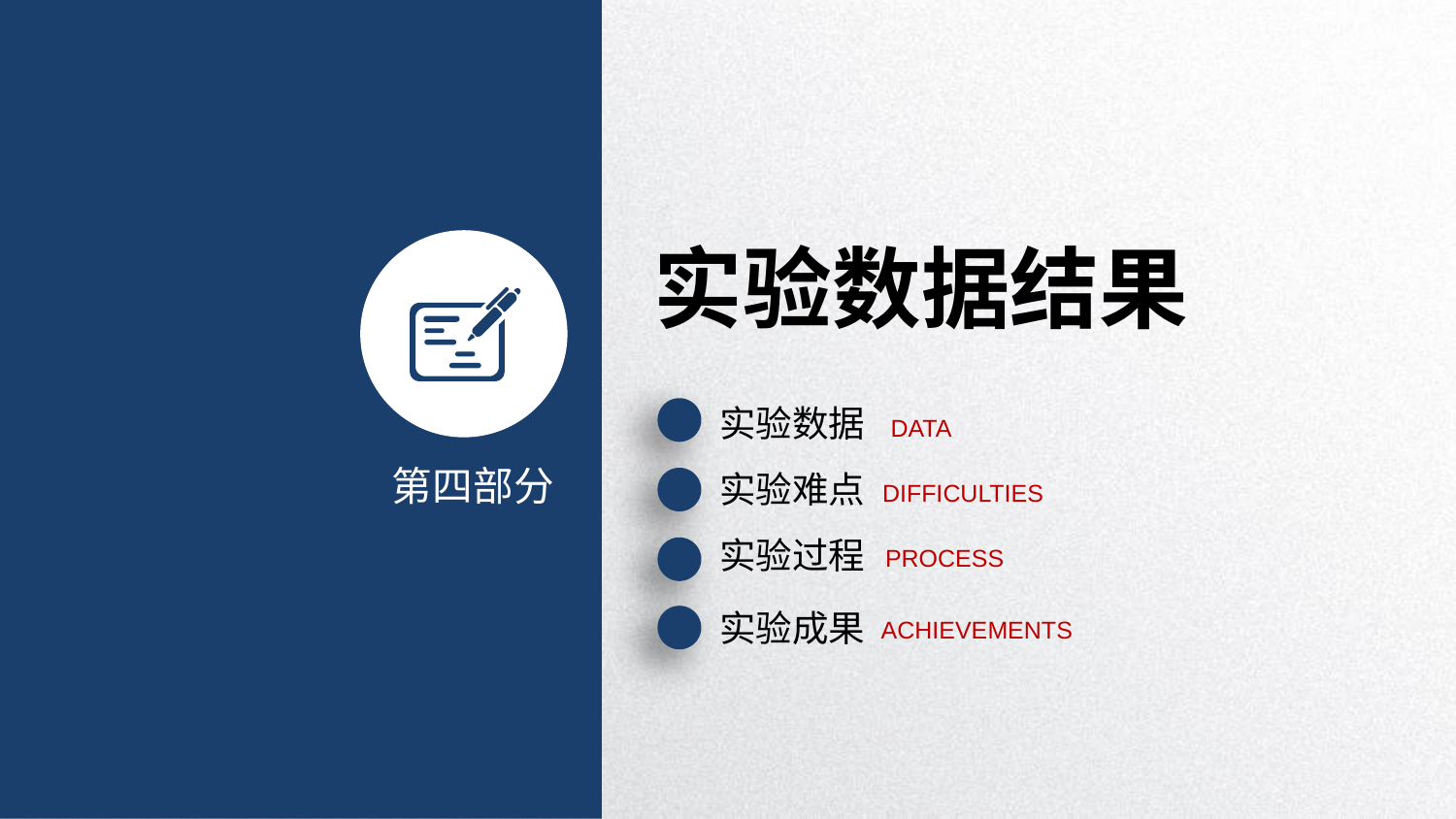

实验数据结果

实验数据

DATA
实验难点
第四部分

DIFFICULTIES
实验过程
PROCESS

实验成果

ACHIEVEMENTS